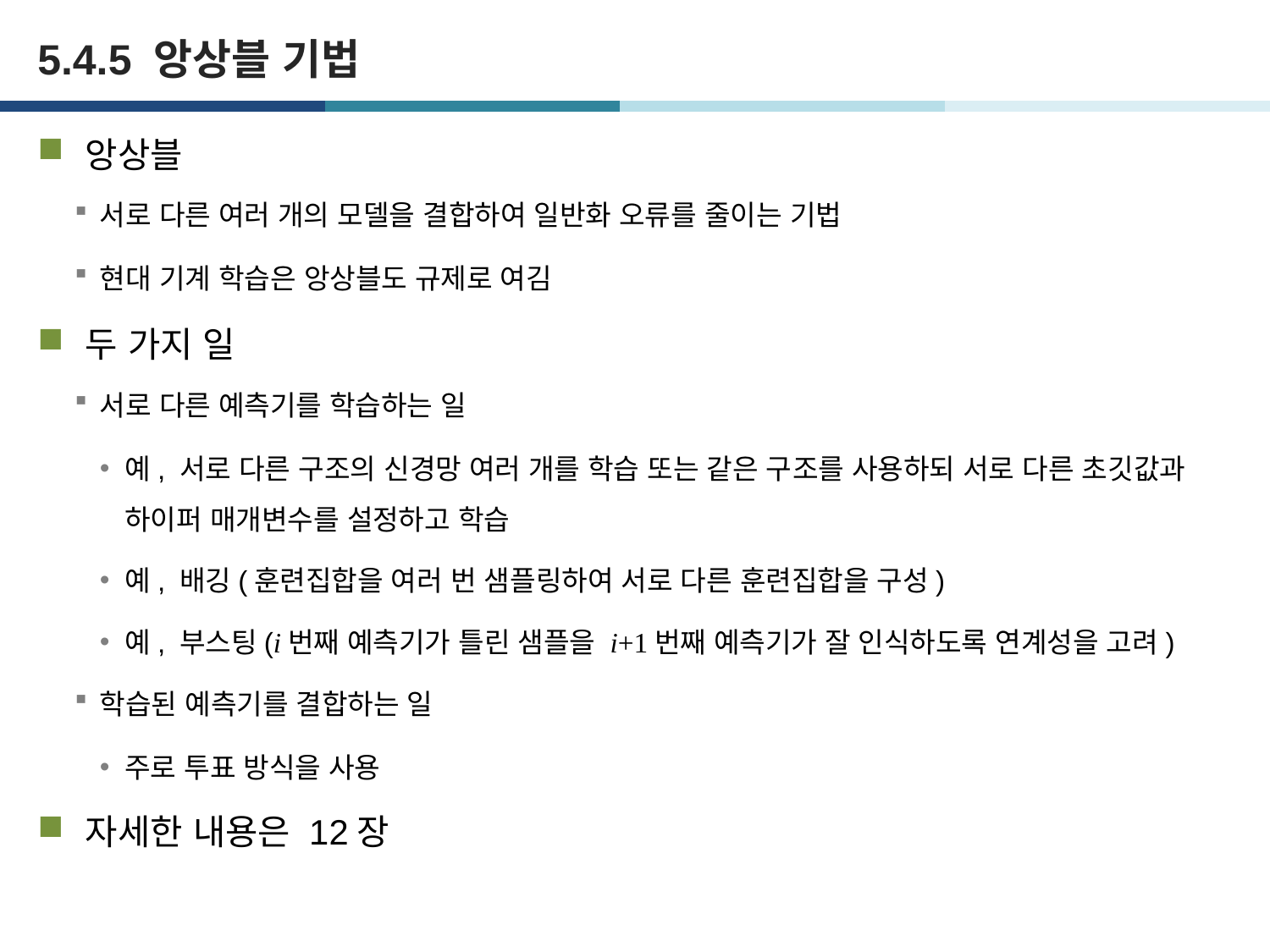

# 5.4.5 앙상블 기법
앙상블
서로 다른 여러 개의 모델을 결합하여 일반화 오류를 줄이는 기법
현대 기계 학습은 앙상블도 규제로 여김
두 가지 일
서로 다른 예측기를 학습하는 일
예, 서로 다른 구조의 신경망 여러 개를 학습 또는 같은 구조를 사용하되 서로 다른 초깃값과 하이퍼 매개변수를 설정하고 학습
예, 배깅(훈련집합을 여러 번 샘플링하여 서로 다른 훈련집합을 구성)
예, 부스팅(i번째 예측기가 틀린 샘플을 i+1번째 예측기가 잘 인식하도록 연계성을 고려)
학습된 예측기를 결합하는 일
주로 투표 방식을 사용
자세한 내용은 12장